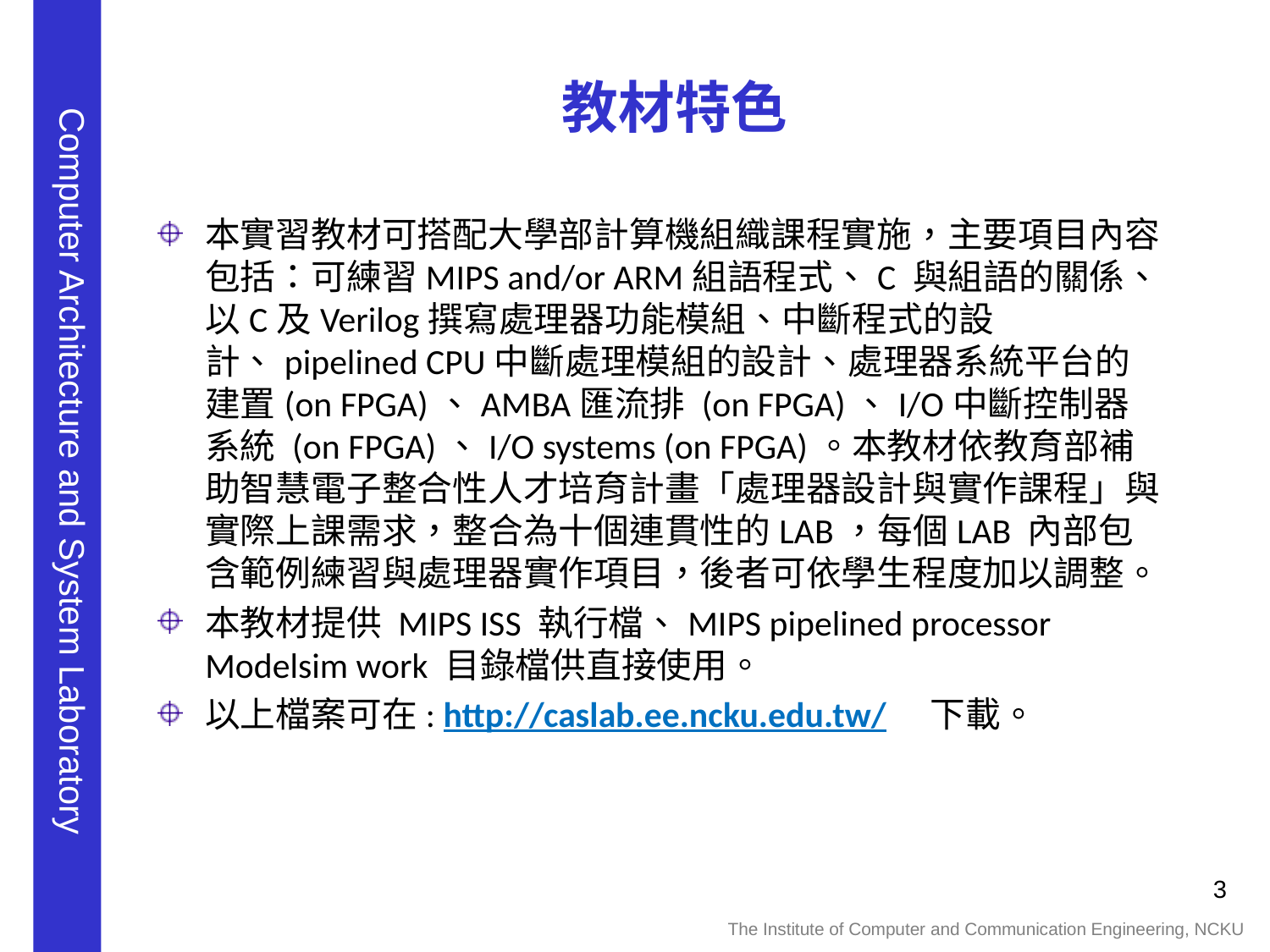

# 教材特色
本實習教材可搭配大學部計算機組織課程實施，主要項目內容包括：可練習MIPS and/or ARM組語程式、C 與組語的關係、以C及Verilog撰寫處理器功能模組、中斷程式的設計、pipelined CPU中斷處理模組的設計、處理器系統平台的建置(on FPGA)、AMBA匯流排 (on FPGA)、I/O中斷控制器系統 (on FPGA)、I/O systems (on FPGA)。本教材依教育部補助智慧電子整合性人才培育計畫「處理器設計與實作課程」與實際上課需求，整合為十個連貫性的LAB，每個LAB 內部包含範例練習與處理器實作項目，後者可依學生程度加以調整。
本教材提供 MIPS ISS 執行檔、MIPS pipelined processor Modelsim work 目錄檔供直接使用。
以上檔案可在: http://caslab.ee.ncku.edu.tw/　下載。
3